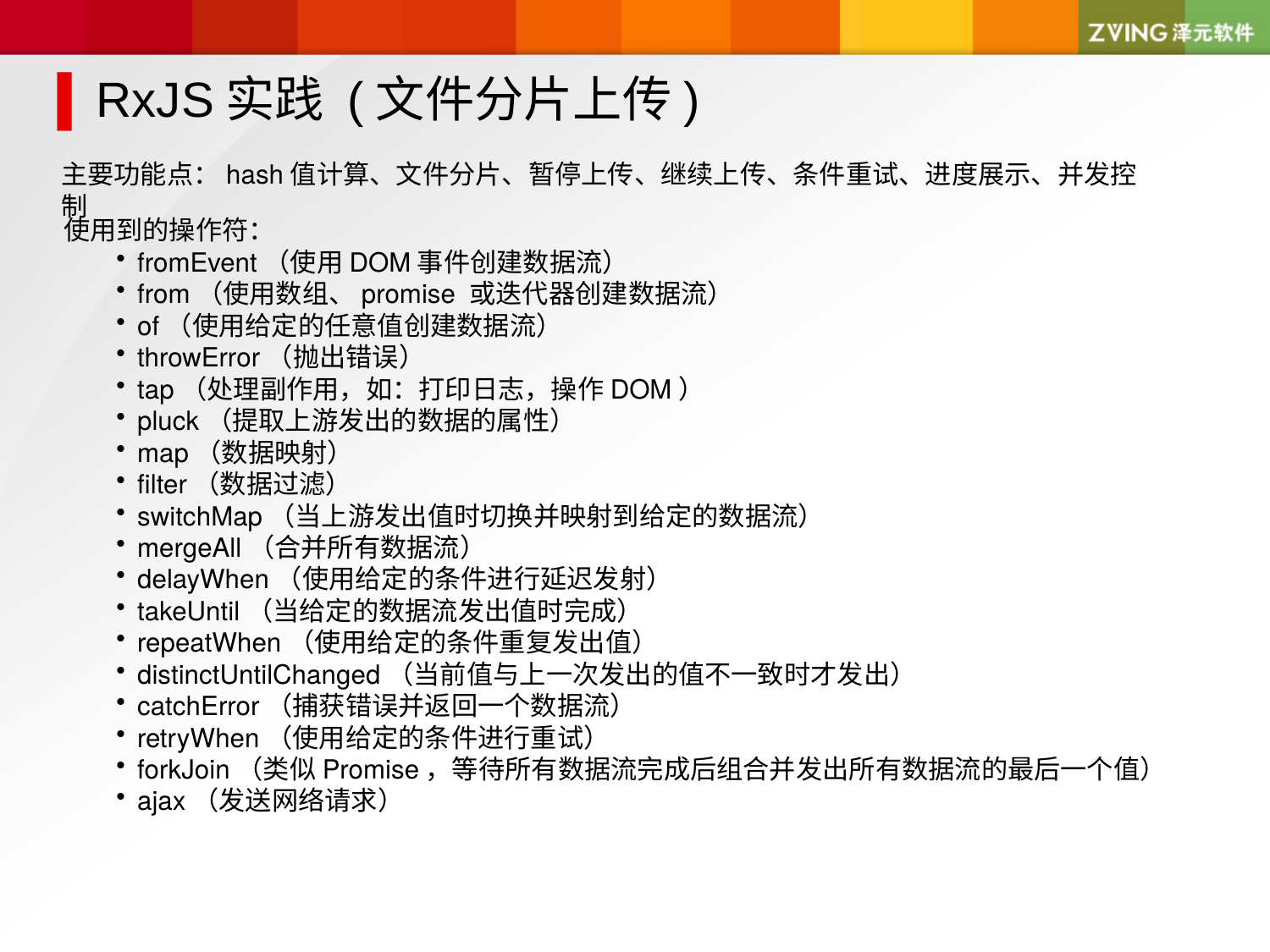

RxJS实践 (文件分片上传)
主要功能点：hash值计算、文件分片、暂停上传、继续上传、条件重试、进度展示、并发控制
使用到的操作符：
fromEvent（使用DOM事件创建数据流）
from（使用数组、promise 或迭代器创建数据流）
of（使用给定的任意值创建数据流）
throwError（抛出错误）
tap（处理副作用，如：打印日志，操作DOM）
pluck（提取上游发出的数据的属性）
map（数据映射）
filter（数据过滤）
switchMap（当上游发出值时切换并映射到给定的数据流）
mergeAll（合并所有数据流）
delayWhen（使用给定的条件进行延迟发射）
takeUntil（当给定的数据流发出值时完成）
repeatWhen（使用给定的条件重复发出值）
distinctUntilChanged（当前值与上一次发出的值不一致时才发出）
catchError（捕获错误并返回一个数据流）
retryWhen（使用给定的条件进行重试）
forkJoin（类似Promise，等待所有数据流完成后组合并发出所有数据流的最后一个值）
ajax（发送网络请求）